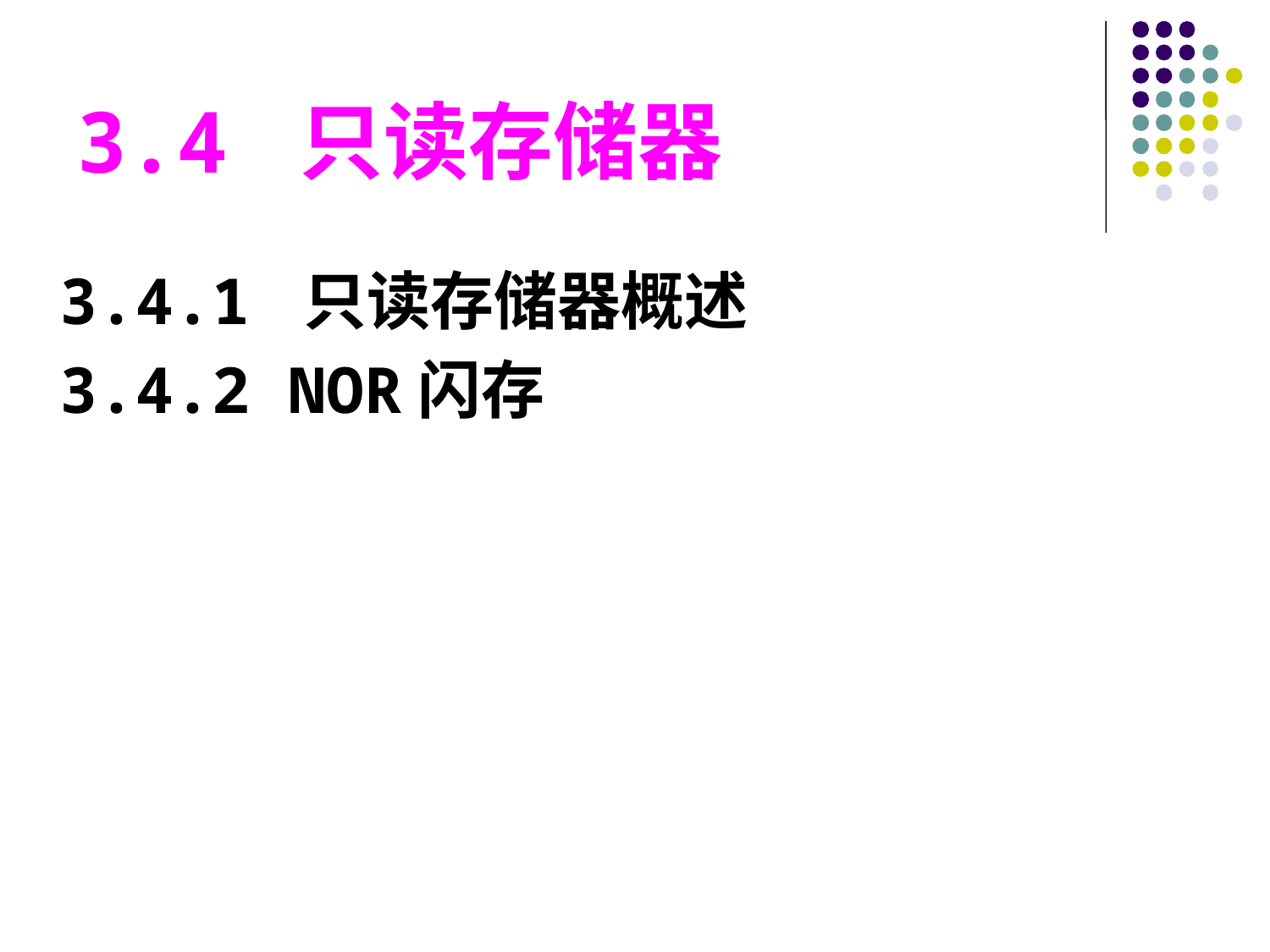

3.4 只读存储器
3.4.1 只读存储器概述
3.4.2 NOR闪存
# 45